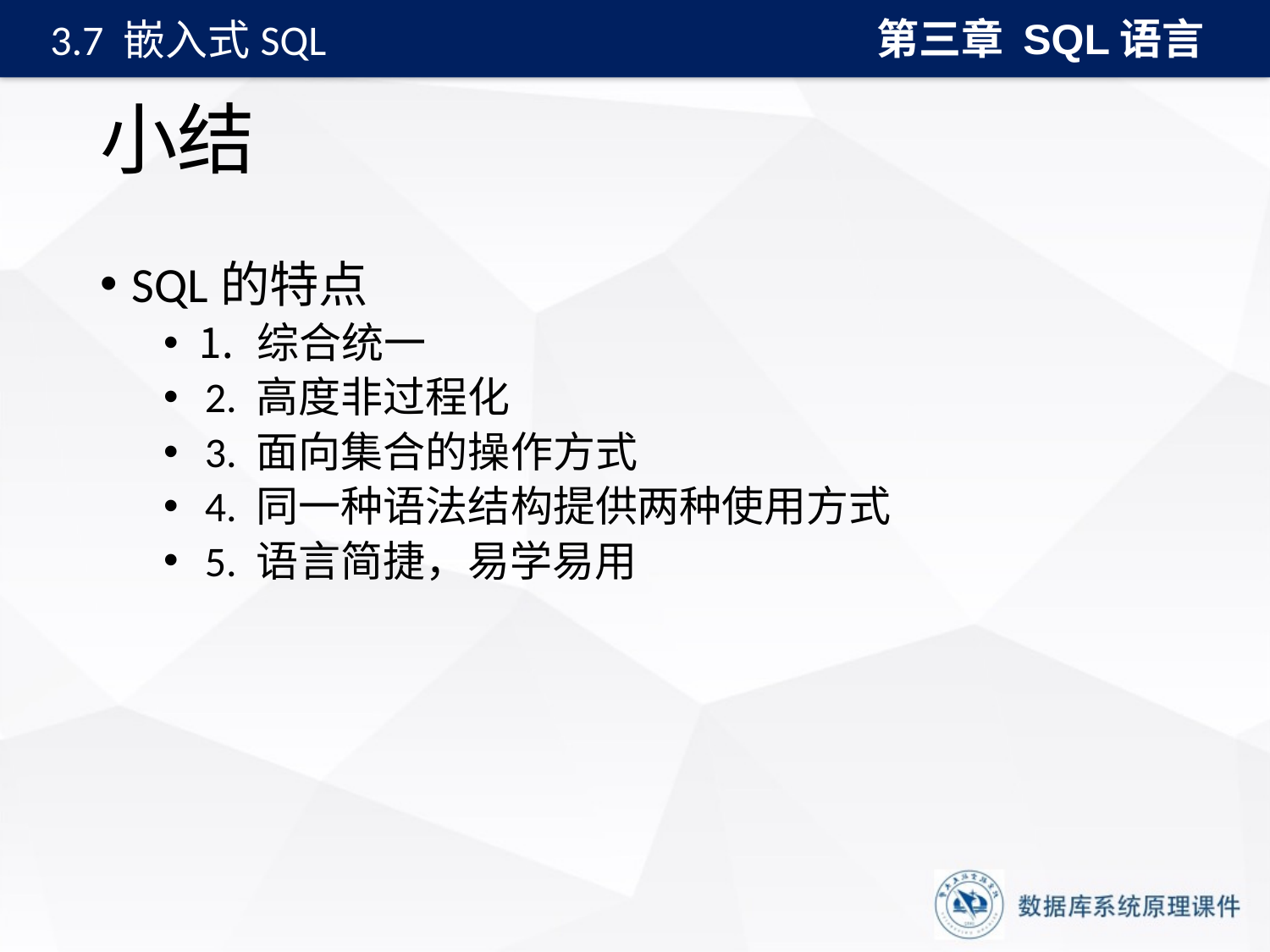

第三章 SQL语言
3.7 嵌入式SQL
# 小结
SQL的特点
⒈ 综合统一
 2. 高度非过程化
 3. 面向集合的操作方式
 4. 同一种语法结构提供两种使用方式
 5. 语言简捷，易学易用